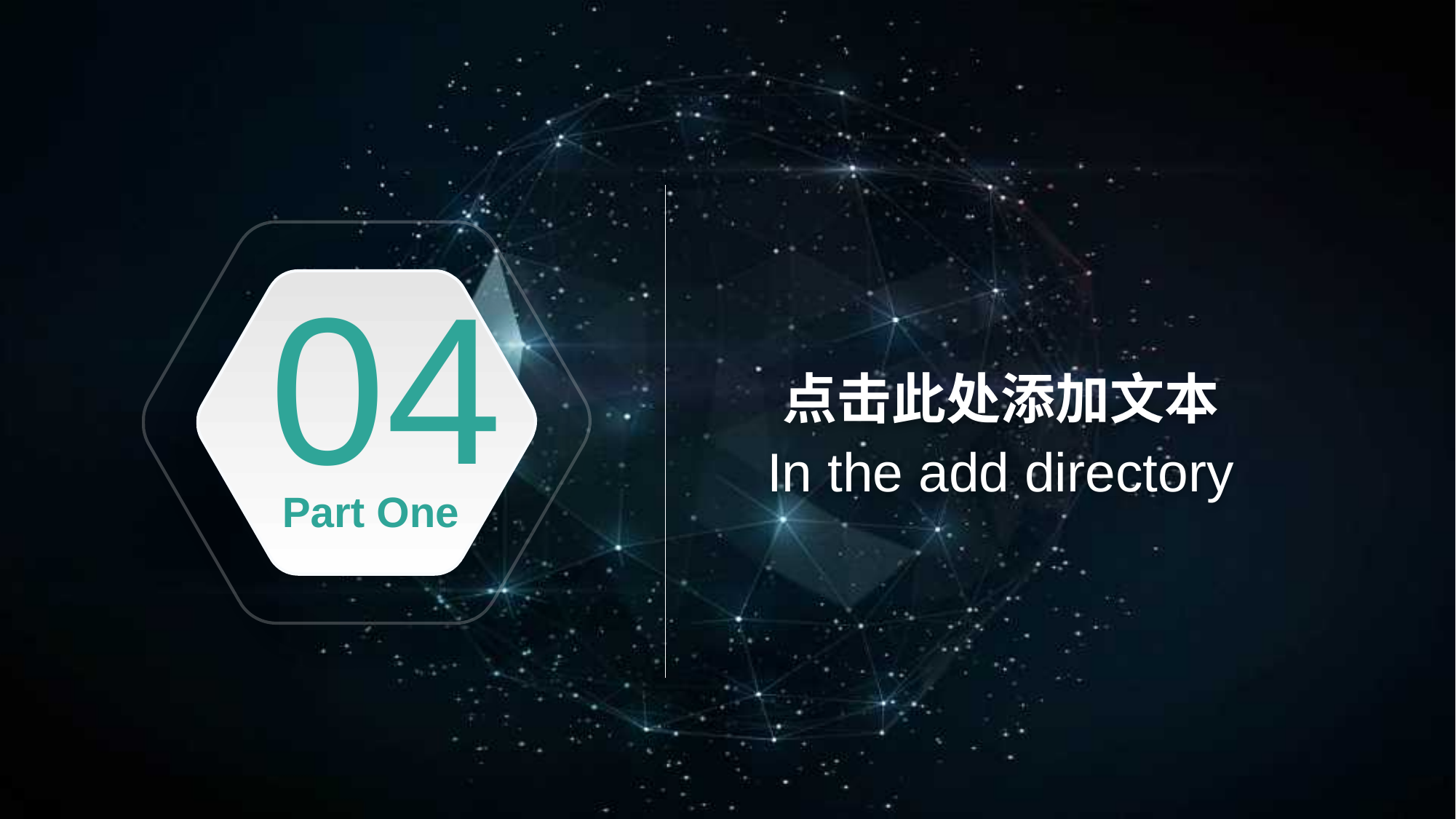

04

Part One
点击此处添加文本
In the add directory